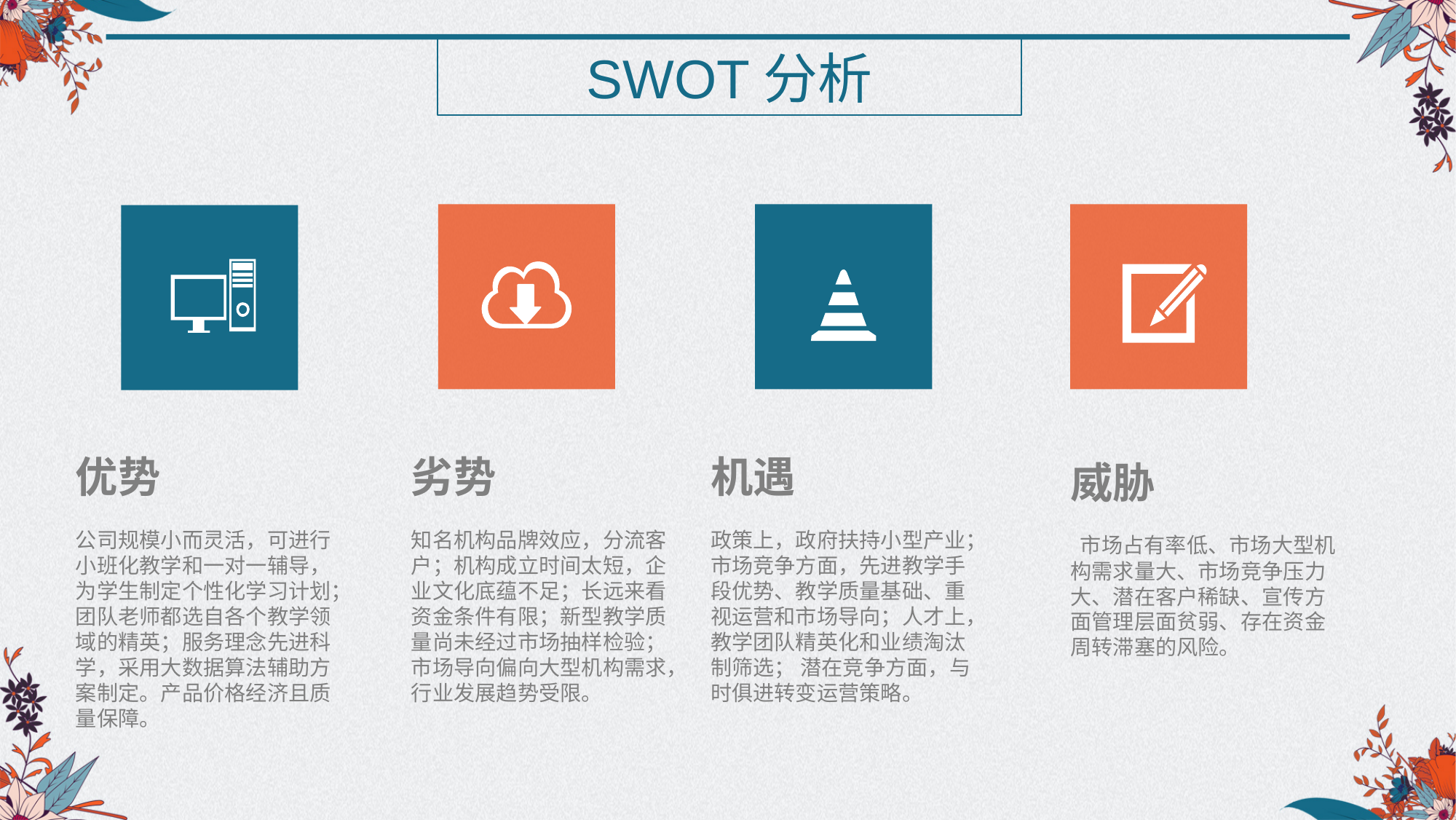

SWOT分析

优势

公司规模小而灵活，可进行小班化教学和一对一辅导，为学生制定个性化学习计划；团队老师都选自各个教学领域的精英；服务理念先进科学，采用大数据算法辅助方案制定。产品价格经济且质量保障。

劣势

知名机构品牌效应，分流客户；机构成立时间太短，企业文化底蕴不足；长远来看资金条件有限；新型教学质量尚未经过市场抽样检验；市场导向偏向大型机构需求，行业发展趋势受限。

机遇

政策上，政府扶持小型产业；市场竞争方面，先进教学手段优势、教学质量基础、重视运营和市场导向；人才上，教学团队精英化和业绩淘汰制筛选； 潜在竞争方面，与时俱进转变运营策略。

威胁

 市场占有率低、市场大型机构需求量大、市场竞争压力大、潜在客户稀缺、宣传方面管理层面贫弱、存在资金周转滞塞的风险。